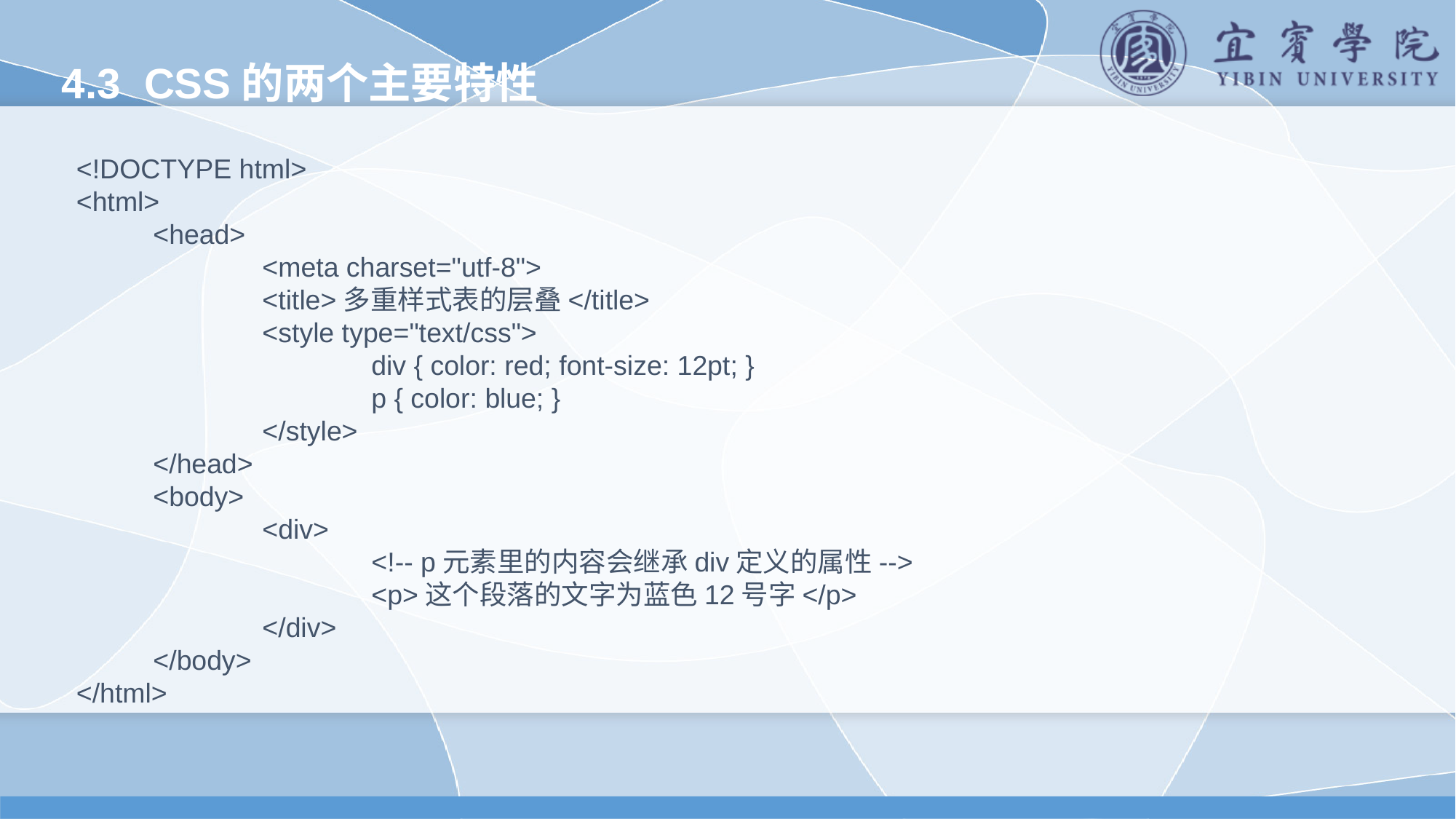

4.3  CSS的两个主要特性
<!DOCTYPE html>
<html>
	<head>
		<meta charset="utf-8">
		<title>多重样式表的层叠</title>
		<style type="text/css">
			div { color: red; font-size: 12pt; }
			p { color: blue; }
		</style>
	</head>
	<body>
		<div>
			<!-- p元素里的内容会继承div定义的属性-->
			<p>这个段落的文字为蓝色12号字</p>
		</div>
	</body>
</html>